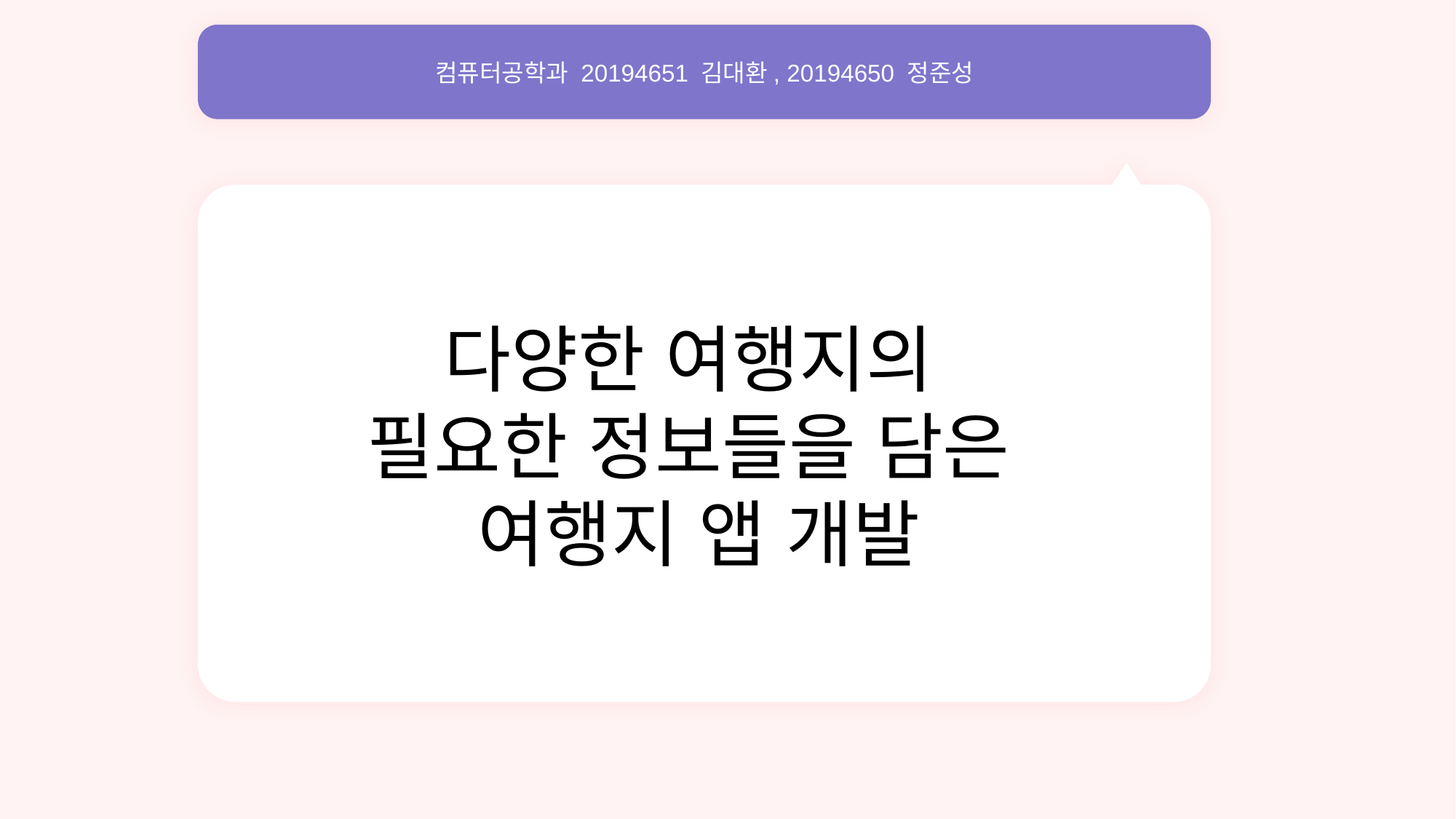

컴퓨터공학과 20194651 김대환, 20194650 정준성

다양한 여행지의
필요한 정보들을 담은
여행지 앱 개발